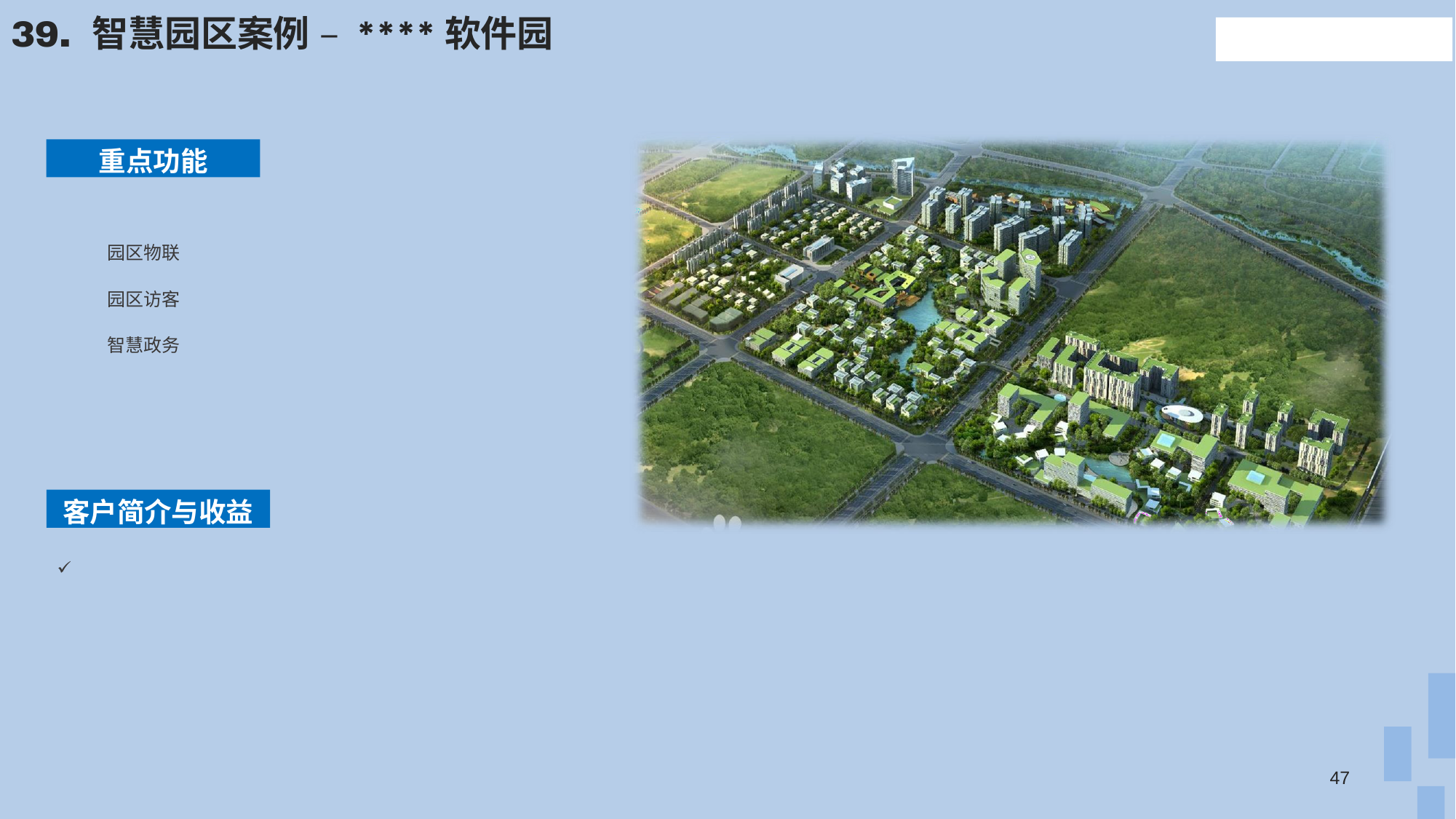

# 39. 智慧园区案例 – ****软件园

重点功能
园区物联

园区访客

智慧政务
客户简介与收益

47